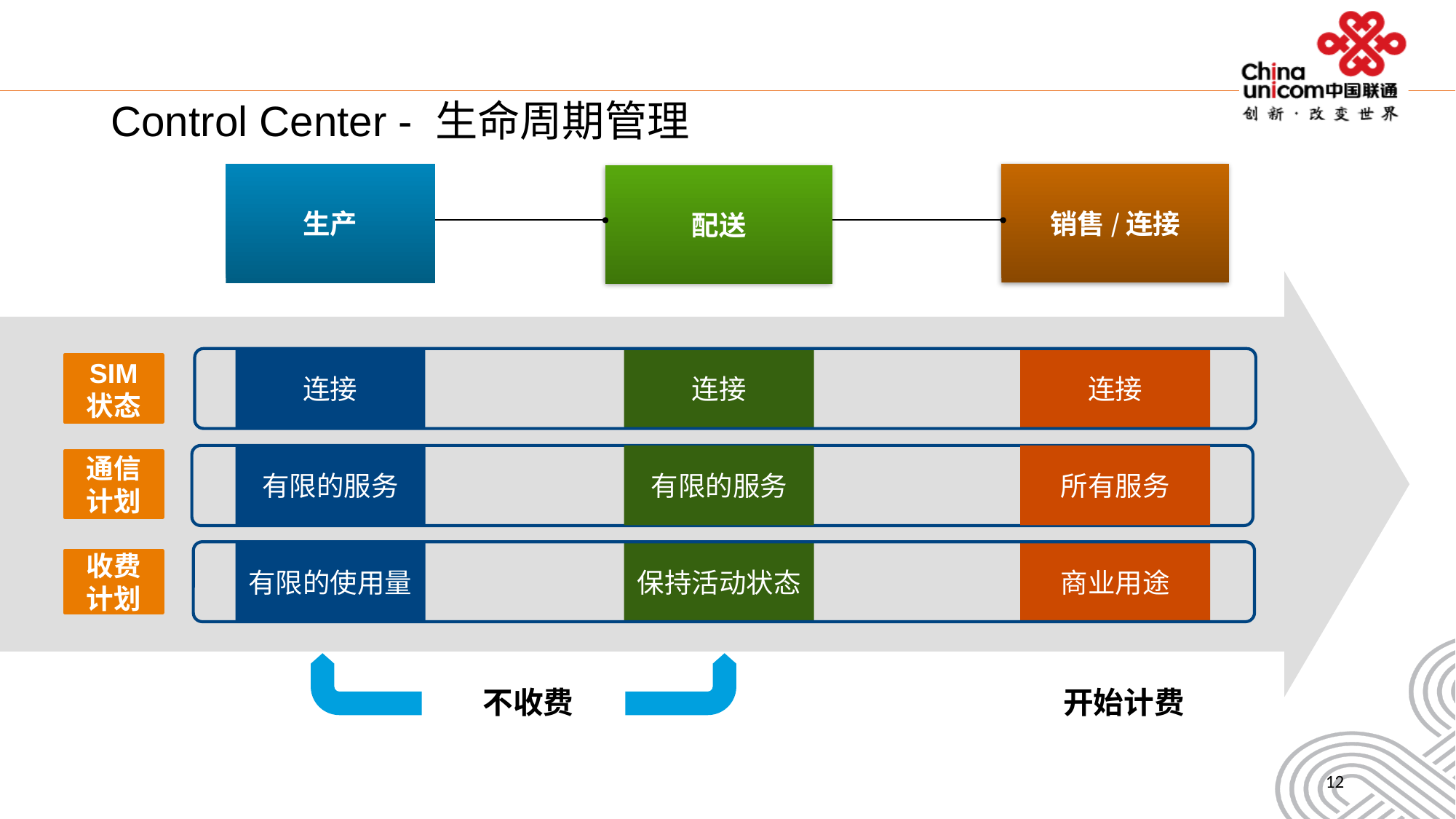

# Control Center - 生命周期管理
销售/连接
生产
配送

SIM
状态
连接
有限的服务
有限的使用量
连接
有限的服务
保持活动状态
连接
所有服务
商业用途

通信计划

收费计划

不收费
开始计费
12